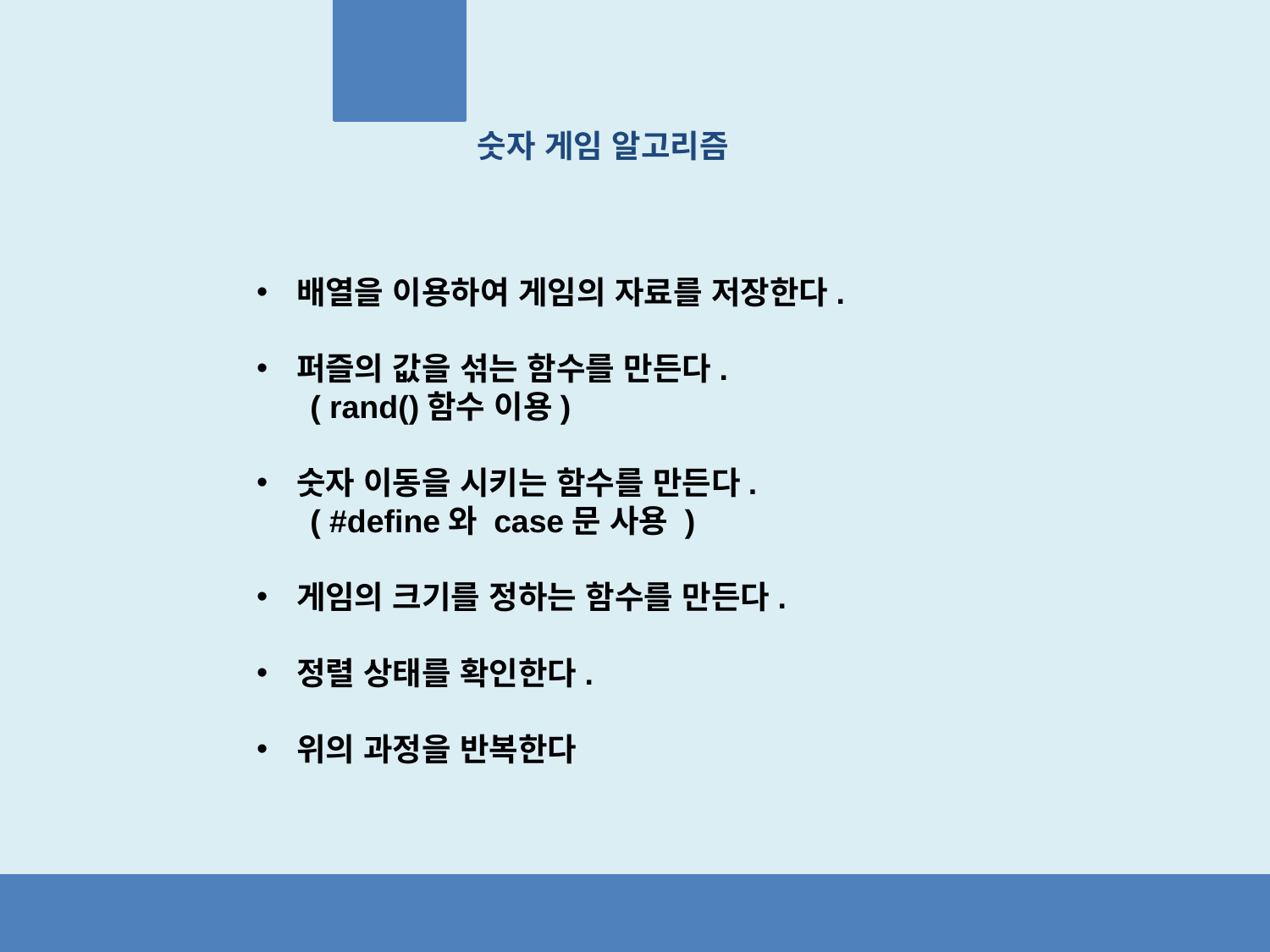

숫자 게임 알고리즘
배열을 이용하여 게임의 자료를 저장한다.

퍼즐의 값을 섞는 함수를 만든다.
      ( rand()함수 이용)

숫자 이동을 시키는 함수를 만든다.
      ( #define와 case문 사용 )

게임의 크기를 정하는 함수를 만든다.

정렬 상태를 확인한다.

위의 과정을 반복한다